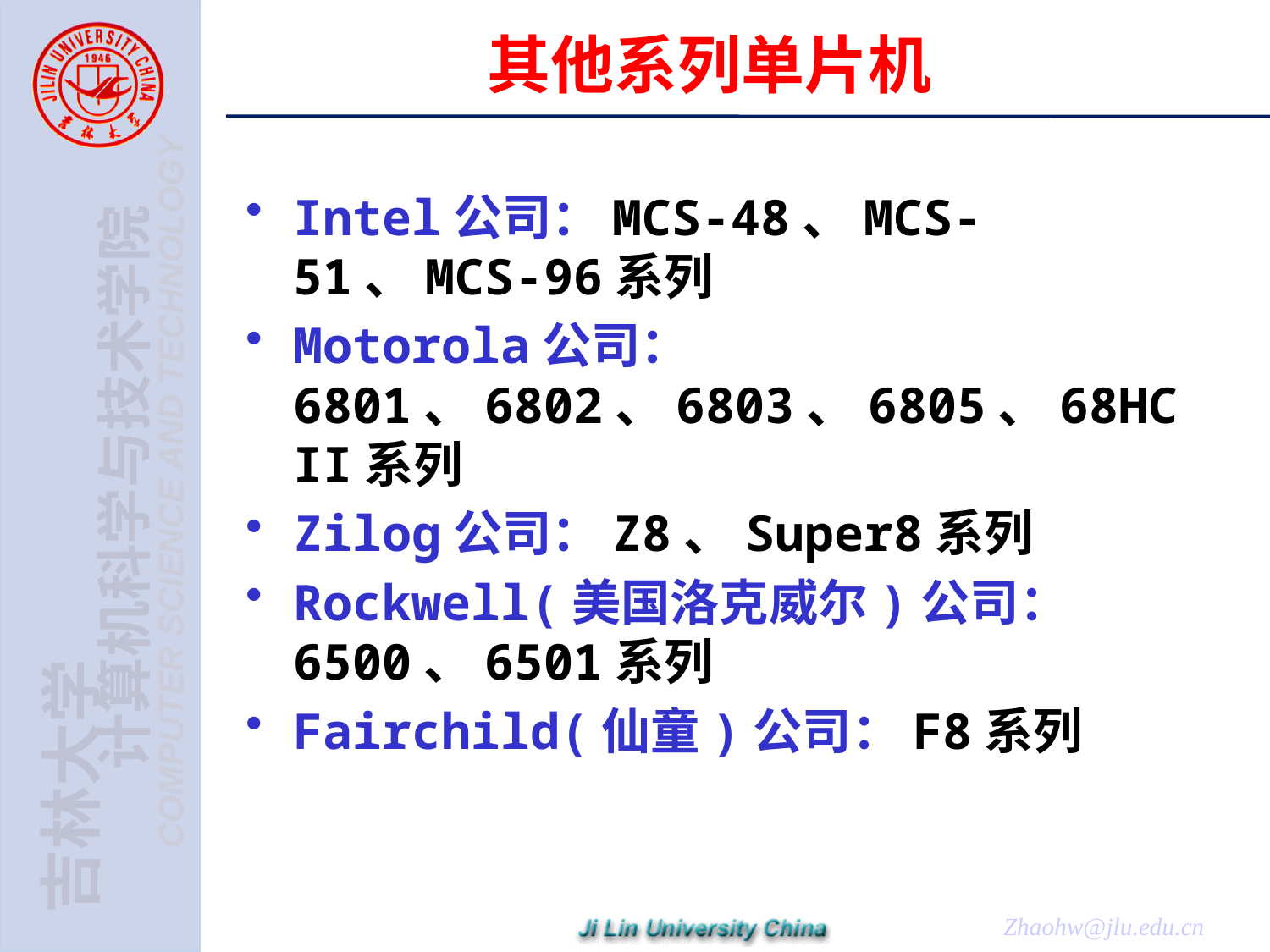

# 其他系列单片机
Intel公司：MCS-48、MCS-51、MCS-96系列
Motorola公司：6801、6802、6803、6805、68HCII系列
Zilog公司：Z8、Super8系列
Rockwell(美国洛克威尔)公司：6500、6501系列
Fairchild(仙童)公司：F8系列